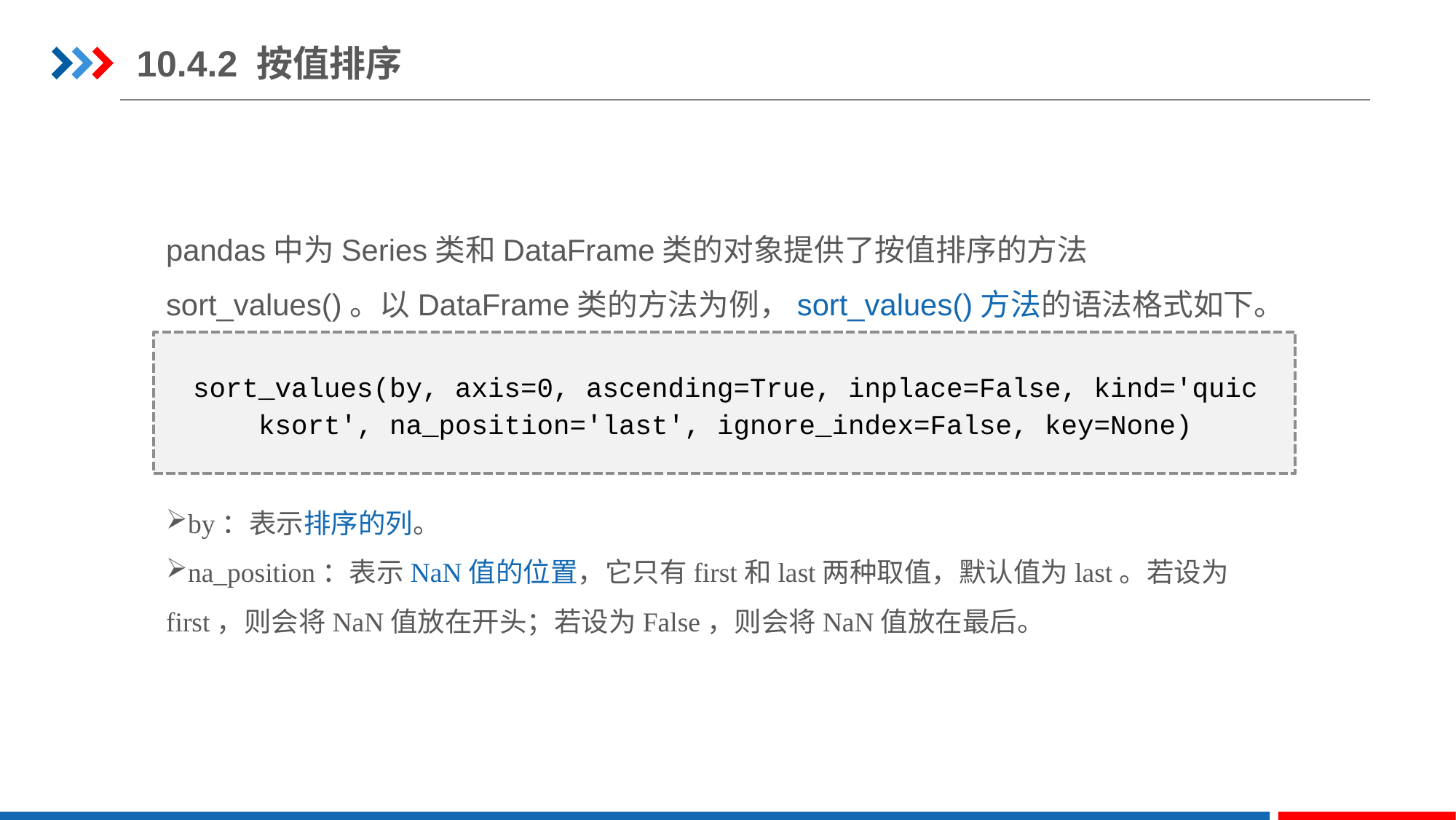

10.4.2 按值排序
pandas中为Series类和DataFrame类的对象提供了按值排序的方法sort_values()。以DataFrame类的方法为例，sort_values()方法的语法格式如下。

sort_values(by, axis=0, ascending=True, inplace=False, kind='quicksort', na_position='last', ignore_index=False, key=None)
by：表示排序的列。
na_position：表示NaN值的位置，它只有first和last两种取值，默认值为last。若设为first，则会将NaN值放在开头；若设为False，则会将NaN值放在最后。